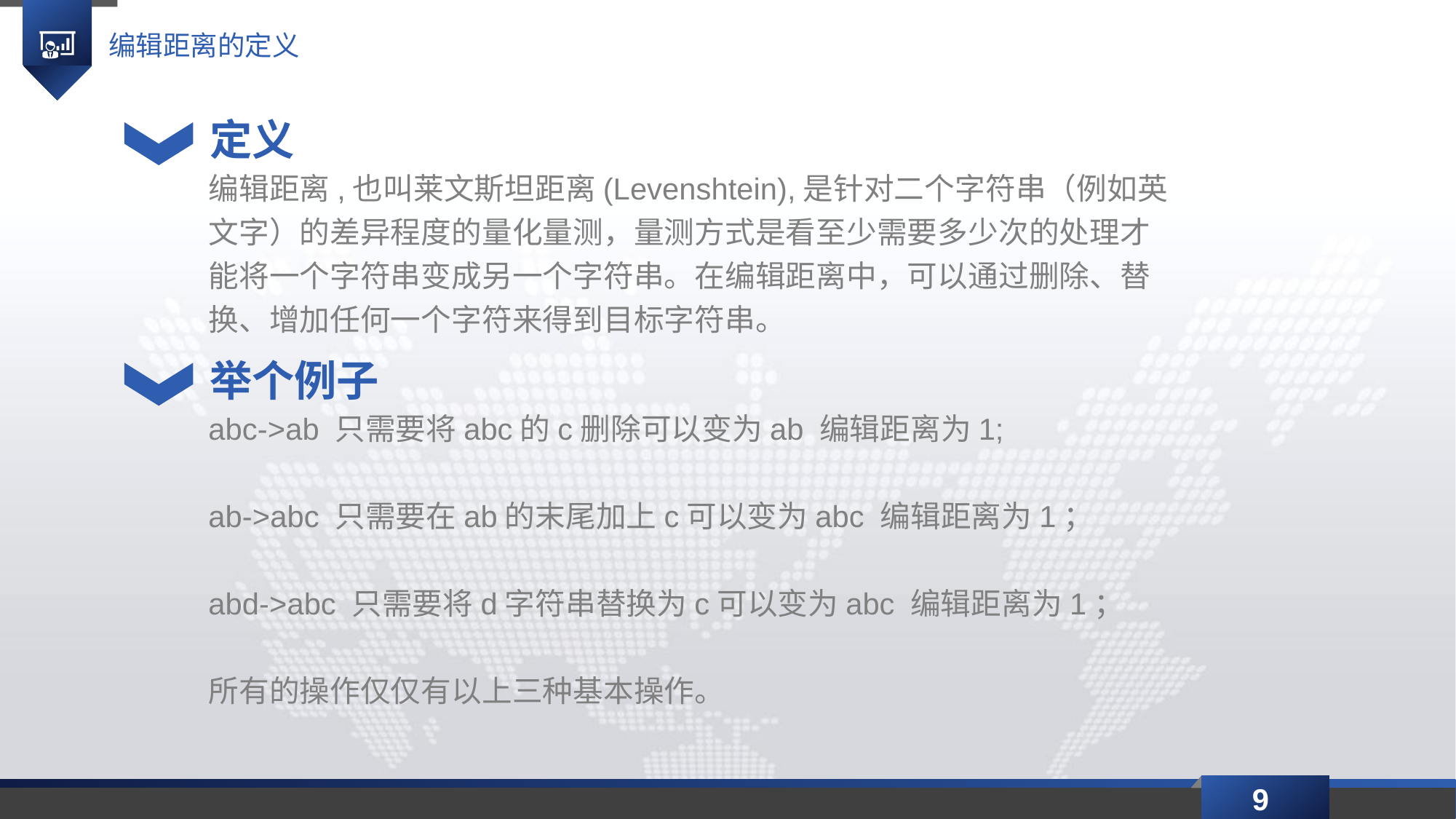

编辑距离的定义

定义

编辑距离,也叫莱文斯坦距离(Levenshtein),是针对二个字符串（例如英文字）的差异程度的量化量测，量测方式是看至少需要多少次的处理才能将一个字符串变成另一个字符串。在编辑距离中，可以通过删除、替换、增加任何一个字符来得到目标字符串。
举个例子

abc->ab 只需要将abc的c删除可以变为ab 编辑距离为1;

ab->abc 只需要在ab的末尾加上c可以变为abc 编辑距离为1；

abd->abc 只需要将d字符串替换为c可以变为abc 编辑距离为1；

所有的操作仅仅有以上三种基本操作。

9

延时符